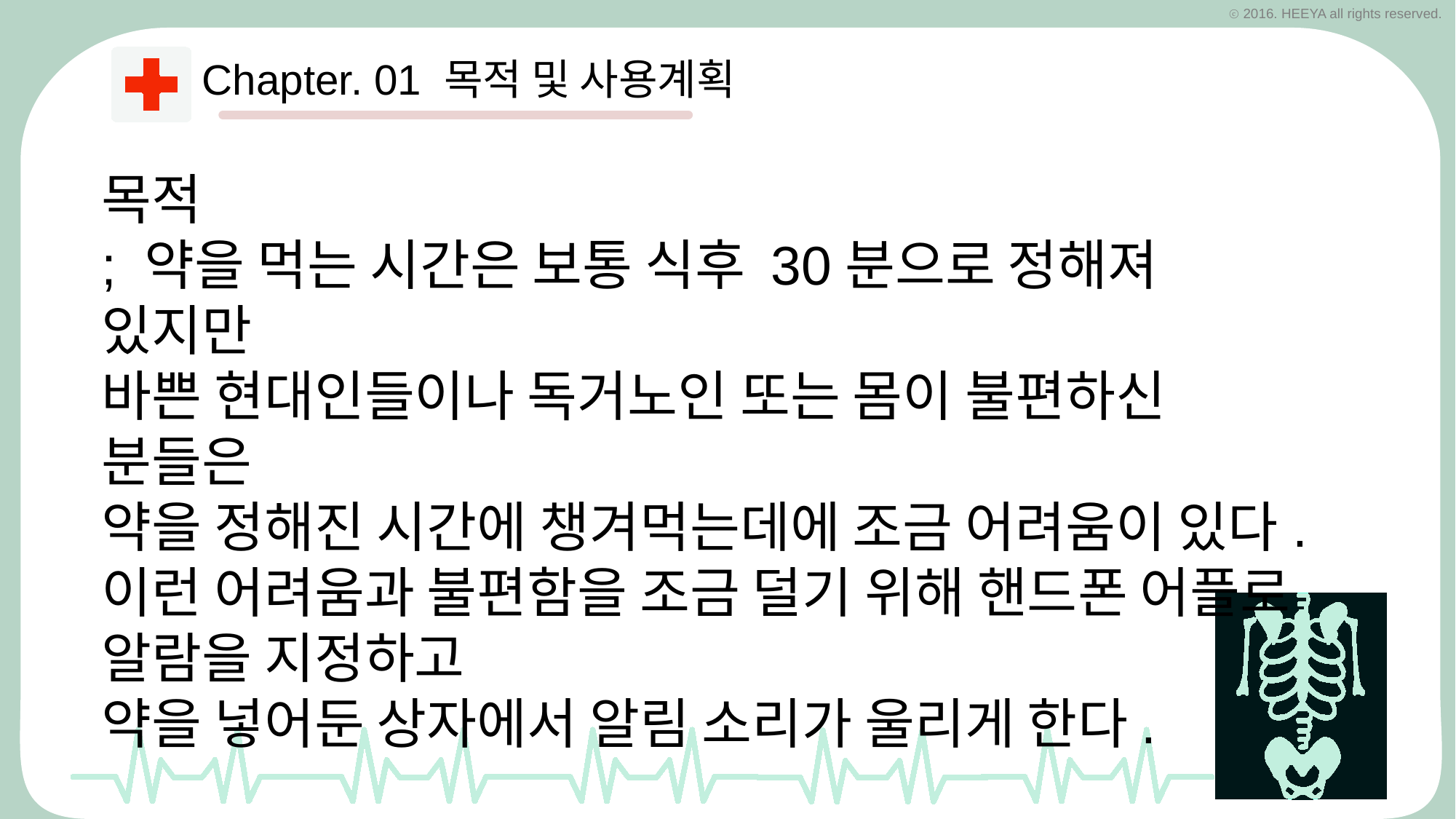

Chapter. 01 목적 및 사용계획
목적
; 약을 먹는 시간은 보통 식후 30분으로 정해져 있지만
바쁜 현대인들이나 독거노인 또는 몸이 불편하신 분들은
약을 정해진 시간에 챙겨먹는데에 조금 어려움이 있다.
이런 어려움과 불편함을 조금 덜기 위해 핸드폰 어플로 알람을 지정하고
약을 넣어둔 상자에서 알림 소리가 울리게 한다.